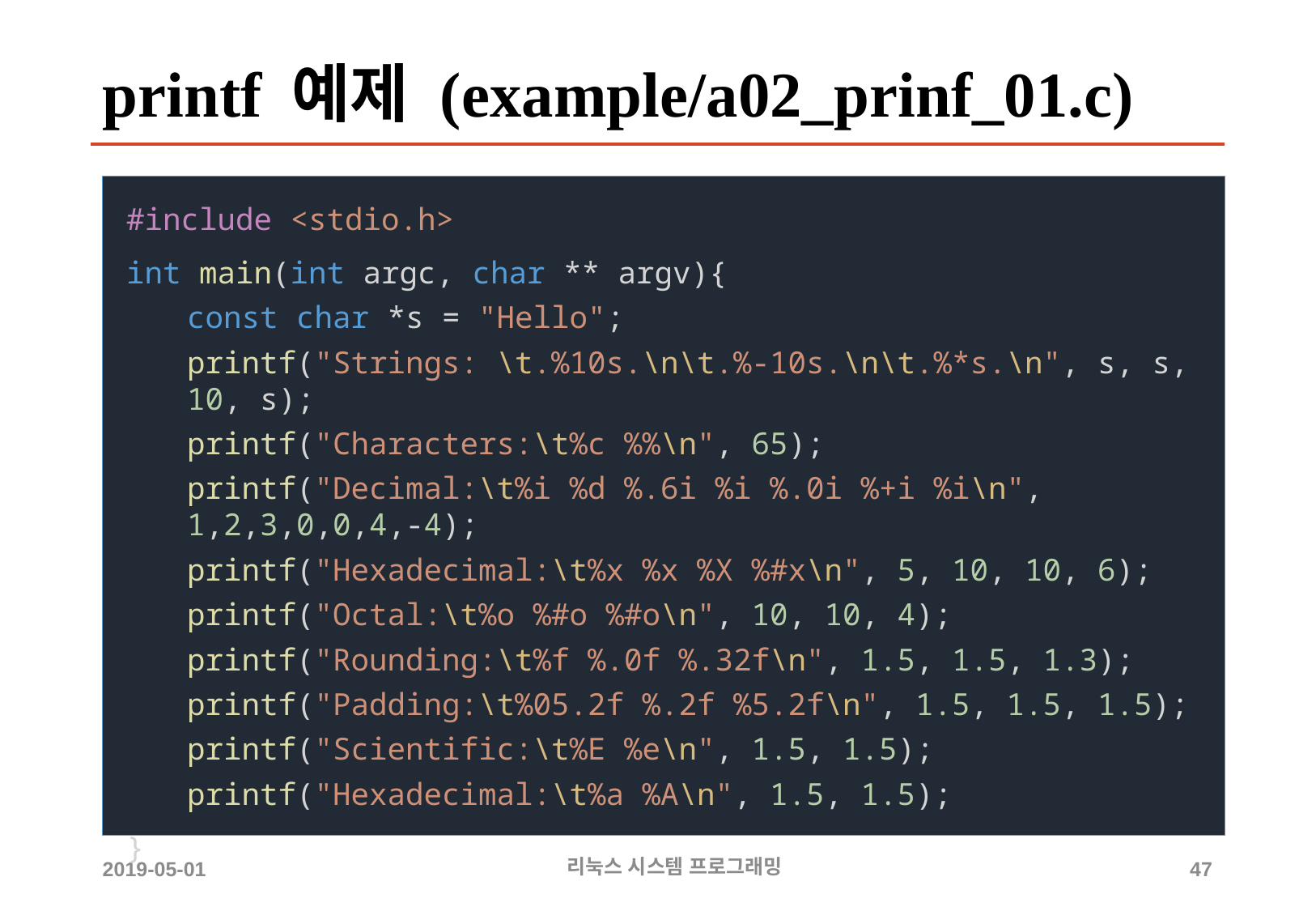

# printf 예제 (example/a02_prinf_01.c)
#include <stdio.h>
int main(int argc, char ** argv){
const char *s = "Hello";
printf("Strings: \t.%10s.\n\t.%-10s.\n\t.%*s.\n", s, s, 10, s);
printf("Characters:\t%c %%\n", 65);
printf("Decimal:\t%i %d %.6i %i %.0i %+i %i\n", 1,2,3,0,0,4,-4);
printf("Hexadecimal:\t%x %x %X %#x\n", 5, 10, 10, 6);
printf("Octal:\t%o %#o %#o\n", 10, 10, 4);
printf("Rounding:\t%f %.0f %.32f\n", 1.5, 1.5, 1.3);
printf("Padding:\t%05.2f %.2f %5.2f\n", 1.5, 1.5, 1.5);
printf("Scientific:\t%E %e\n", 1.5, 1.5);
printf("Hexadecimal:\t%a %A\n", 1.5, 1.5);
}
2019-05-01
리눅스 시스템 프로그래밍
47